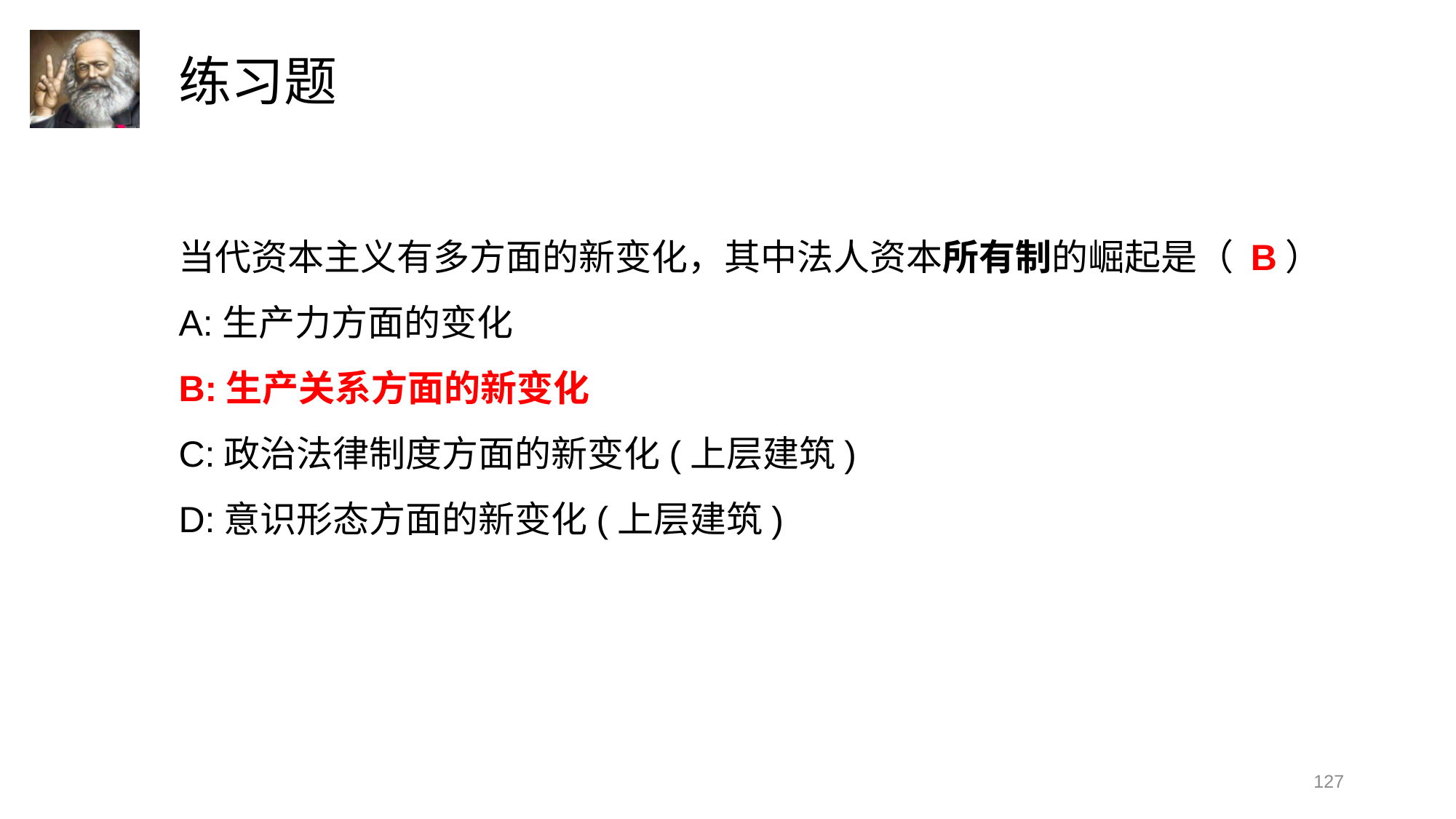

当代资本主义有多方面的新变化，其中法人资本所有制的崛起是（ B）
A:生产力方面的变化
B:生产关系方面的新变化
C:政治法律制度方面的新变化(上层建筑)
D:意识形态方面的新变化(上层建筑)
127